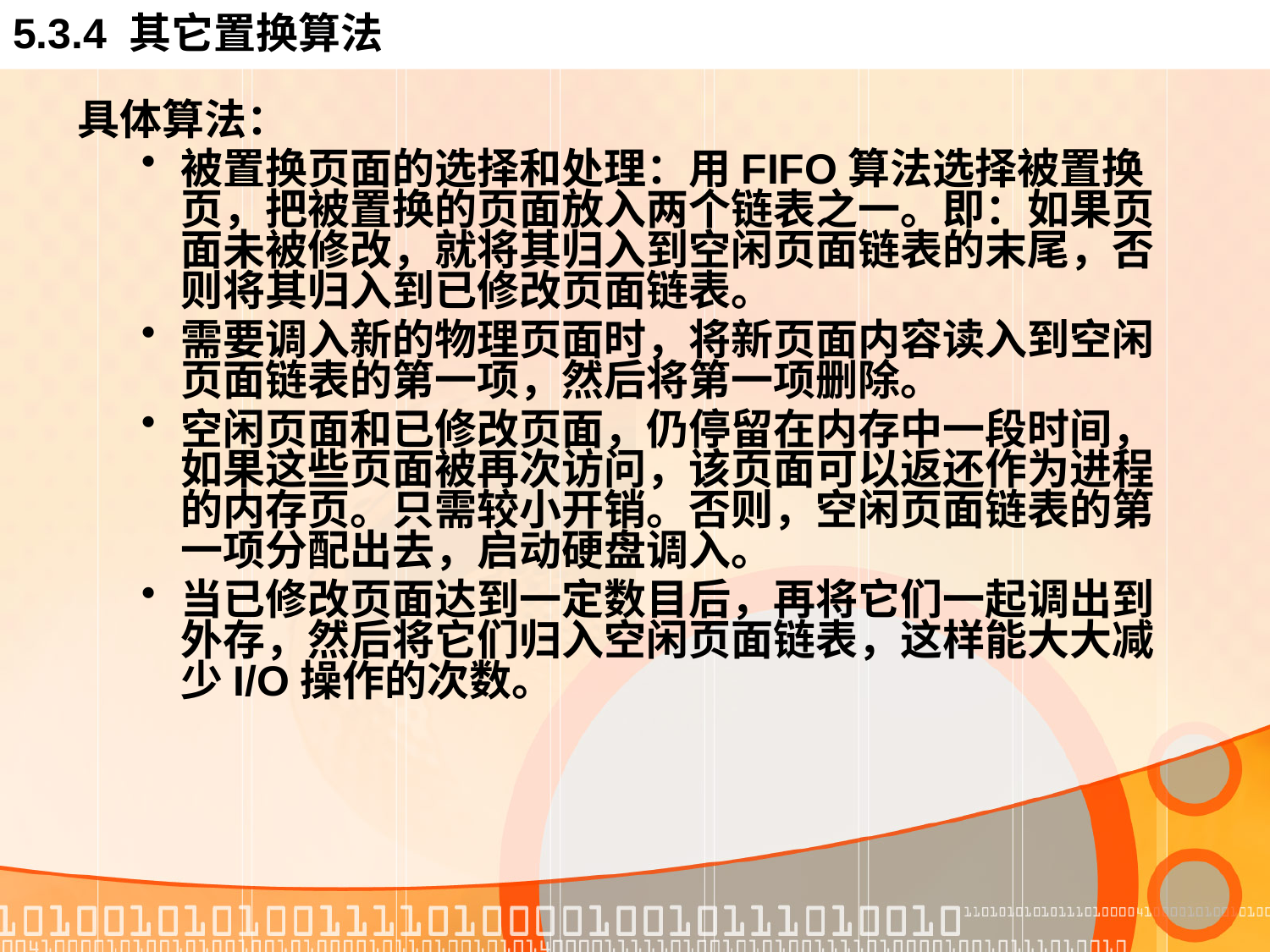

# 5.3.4 其它置换算法
具体算法：
被置换页面的选择和处理：用FIFO算法选择被置换页，把被置换的页面放入两个链表之一。即：如果页面未被修改，就将其归入到空闲页面链表的末尾，否则将其归入到已修改页面链表。
需要调入新的物理页面时，将新页面内容读入到空闲页面链表的第一项，然后将第一项删除。
空闲页面和已修改页面，仍停留在内存中一段时间，如果这些页面被再次访问，该页面可以返还作为进程的内存页。只需较小开销。否则，空闲页面链表的第一项分配出去，启动硬盘调入。
当已修改页面达到一定数目后，再将它们一起调出到外存，然后将它们归入空闲页面链表，这样能大大减少I/O操作的次数。